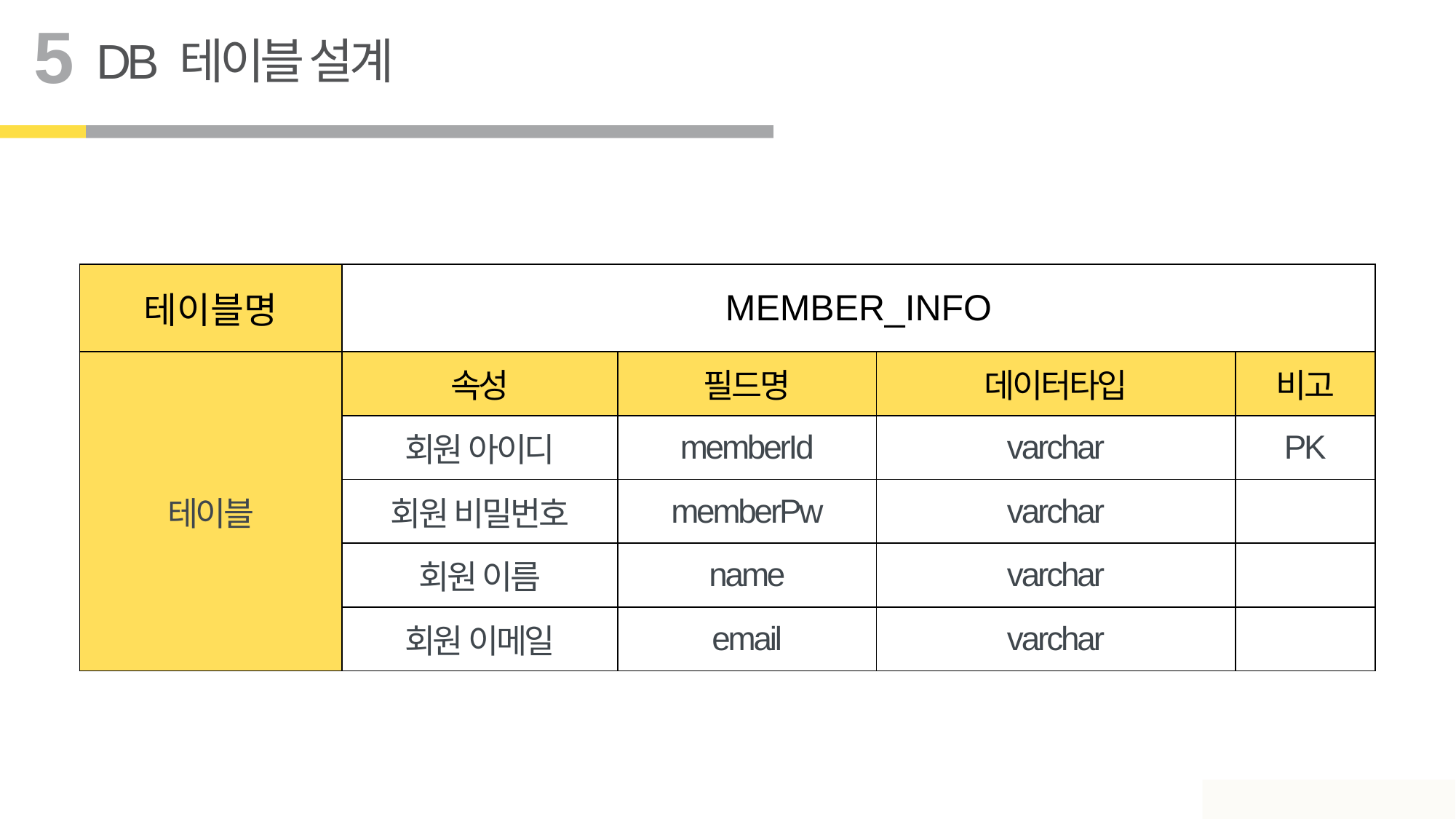

5
DB 테이블 설계

| 테이블명 | MEMBER\_INFO |  |  |  |
| --- | --- | --- | --- | --- |
| 테이블 | 속성 | 필드명 | 데이터타입 | 비고 |
| 내용 입력 | 회원 아이디 | memberId | varchar | PK |
| 강조 | 회원 비밀번호 | memberPw | varchar |  |
| 내용 입력 | 회원 이름 | name | varchar |  |
| 내용 입력 | 회원 이메일 | email | varchar |  |